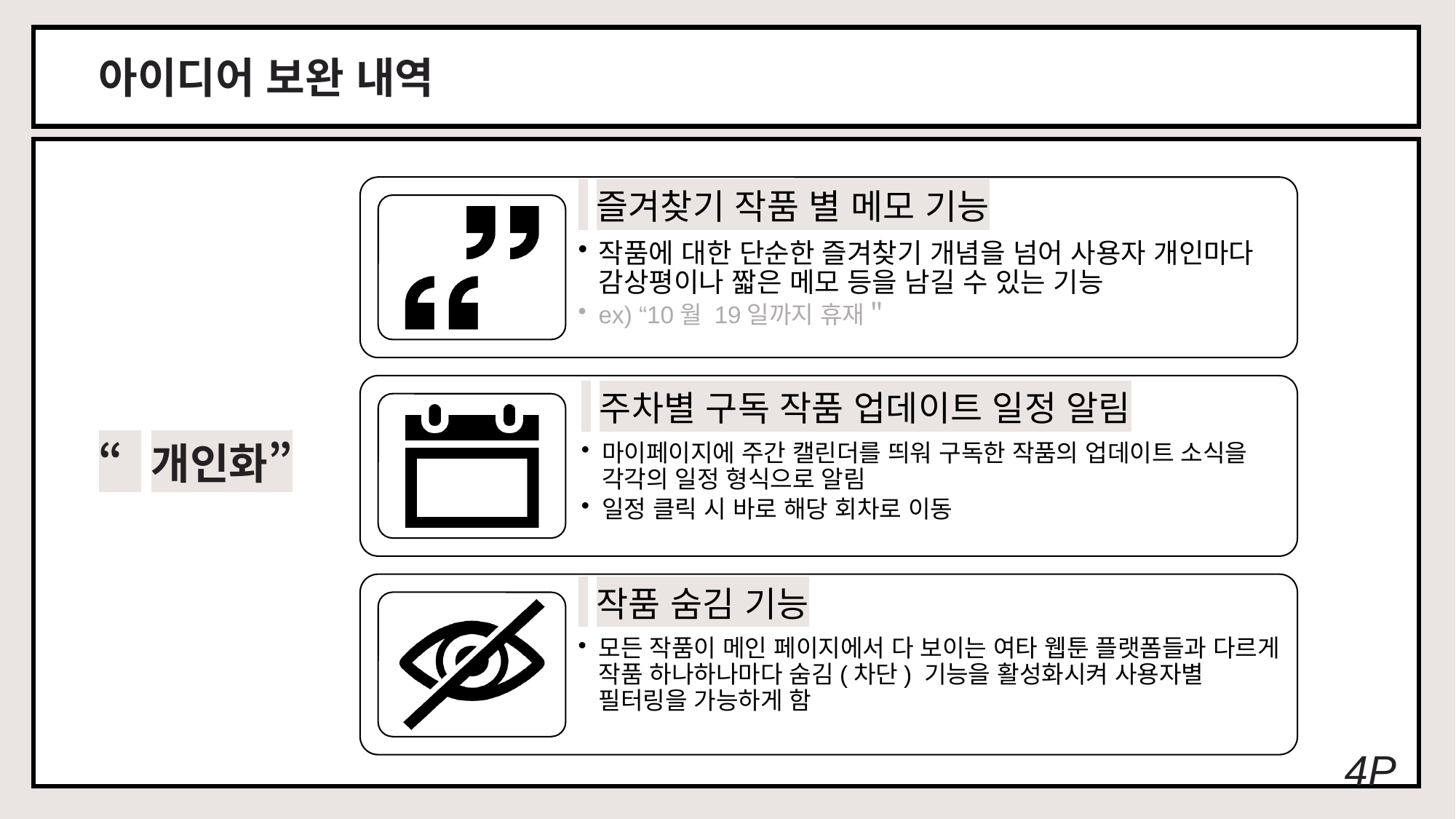

아이디어 보완 내역
“개인화”
 즐겨찾기 작품 별 메모 기능
작품에 대한 단순한 즐겨찾기 개념을 넘어 사용자 개인마다 감상평이나 짧은 메모 등을 남길 수 있는 기능
ex) “10월 19일까지 휴재＂
 주차별 구독 작품 업데이트 일정 알림
마이페이지에 주간 캘린더를 띄워 구독한 작품의 업데이트 소식을 각각의 일정 형식으로 알림
일정 클릭 시 바로 해당 회차로 이동
 작품 숨김 기능
모든 작품이 메인 페이지에서 다 보이는 여타 웹툰 플랫폼들과 다르게 작품 하나하나마다 숨김(차단) 기능을 활성화시켜 사용자별 필터링을 가능하게 함
4P